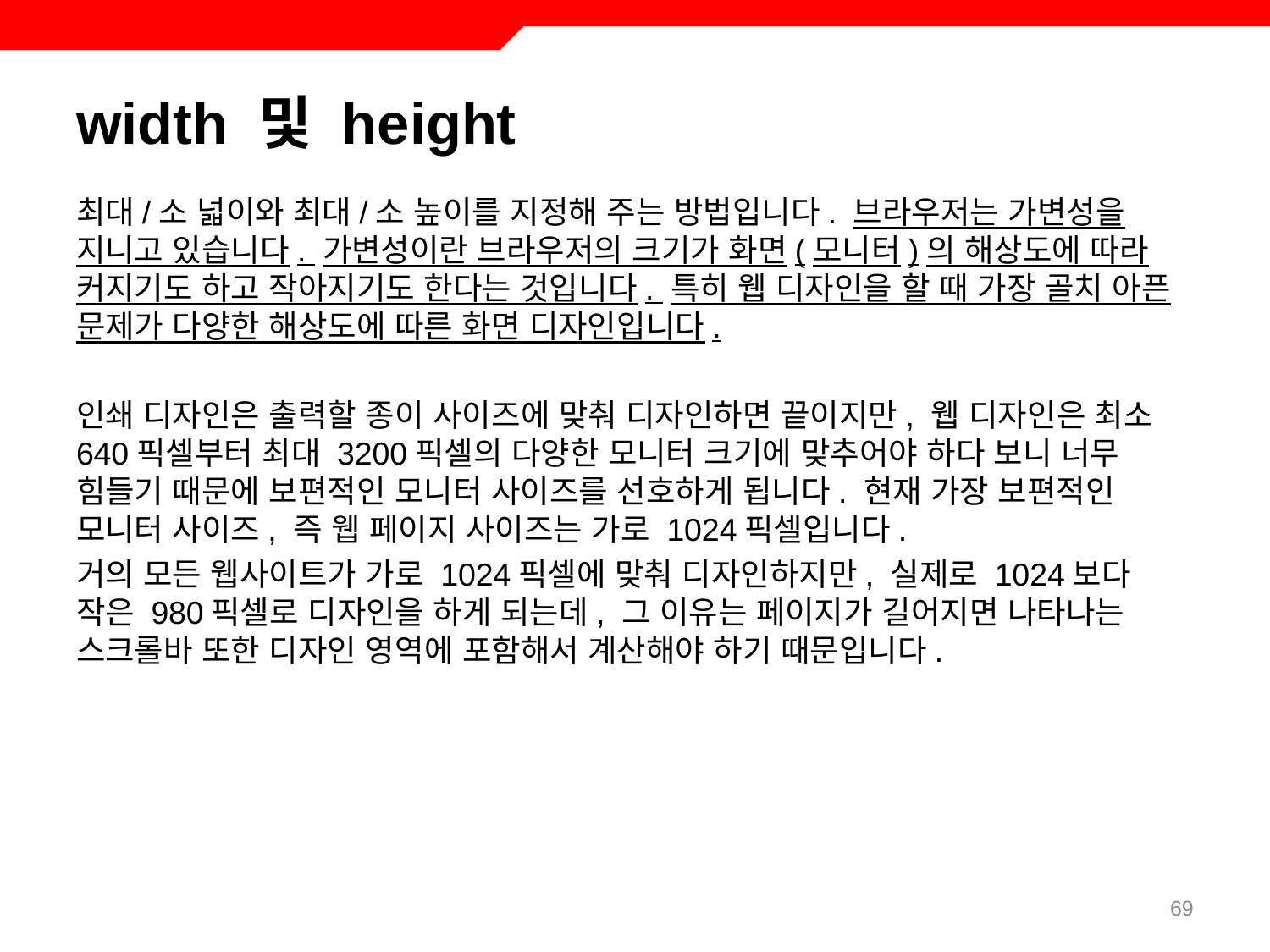

# width 및 height
최대/소 넓이와 최대/소 높이를 지정해 주는 방법입니다. 브라우저는 가변성을 지니고 있습니다. 가변성이란 브라우저의 크기가 화면(모니터)의 해상도에 따라 커지기도 하고 작아지기도 한다는 것입니다. 특히 웹 디자인을 할 때 가장 골치 아픈 문제가 다양한 해상도에 따른 화면 디자인입니다.

인쇄 디자인은 출력할 종이 사이즈에 맞춰 디자인하면 끝이지만, 웹 디자인은 최소 640픽셀부터 최대 3200픽셀의 다양한 모니터 크기에 맞추어야 하다 보니 너무 힘들기 때문에 보편적인 모니터 사이즈를 선호하게 됩니다. 현재 가장 보편적인 모니터 사이즈, 즉 웹 페이지 사이즈는 가로 1024픽셀입니다.
거의 모든 웹사이트가 가로 1024픽셀에 맞춰 디자인하지만, 실제로 1024보다 작은 980픽셀로 디자인을 하게 되는데, 그 이유는 페이지가 길어지면 나타나는 스크롤바 또한 디자인 영역에 포함해서 계산해야 하기 때문입니다.
69